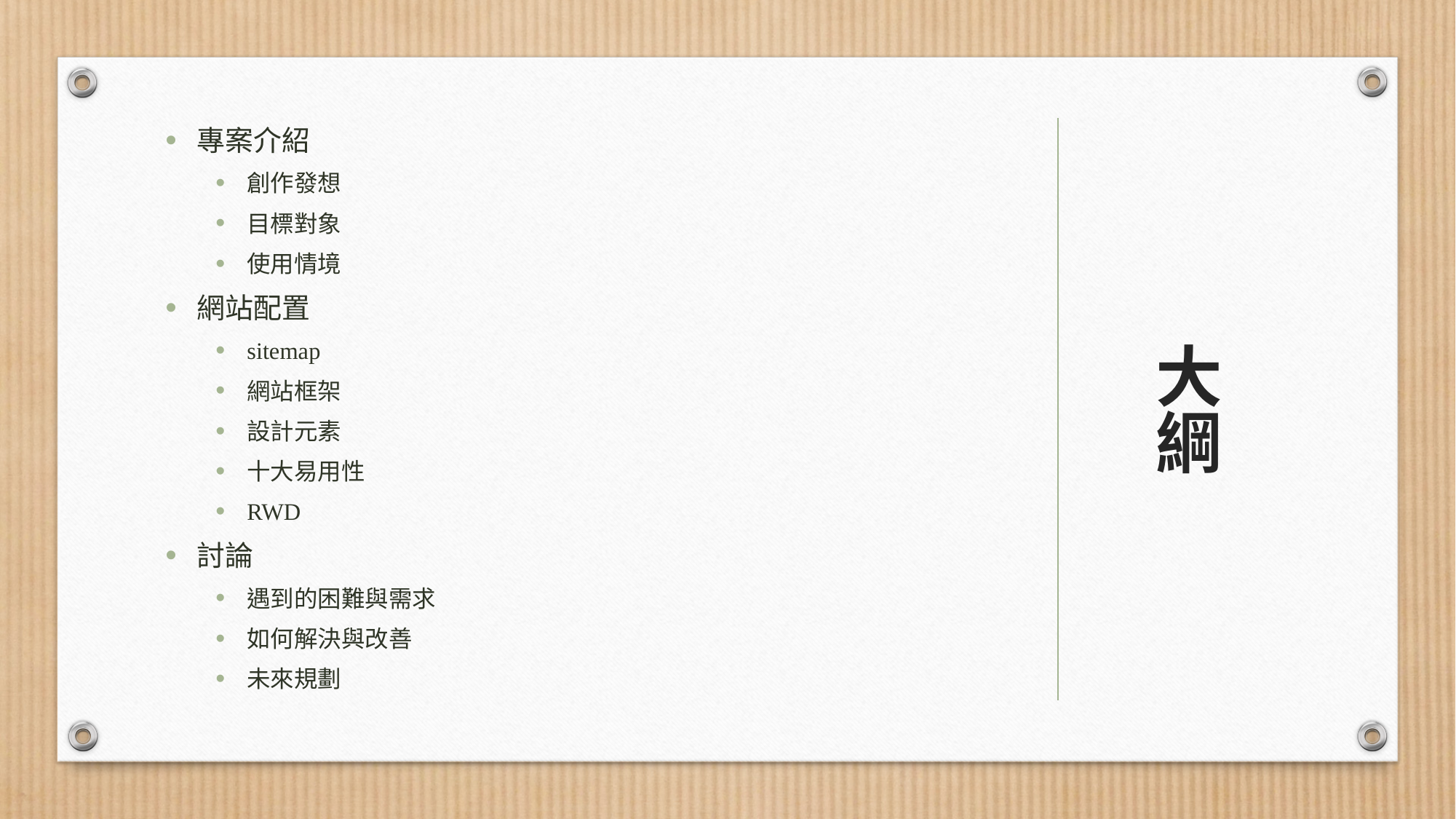

專案介紹
創作發想
目標對象
使用情境
網站配置
sitemap
網站框架
設計元素
十大易用性
RWD
討論
遇到的困難與需求
如何解決與改善
未來規劃
# 大綱